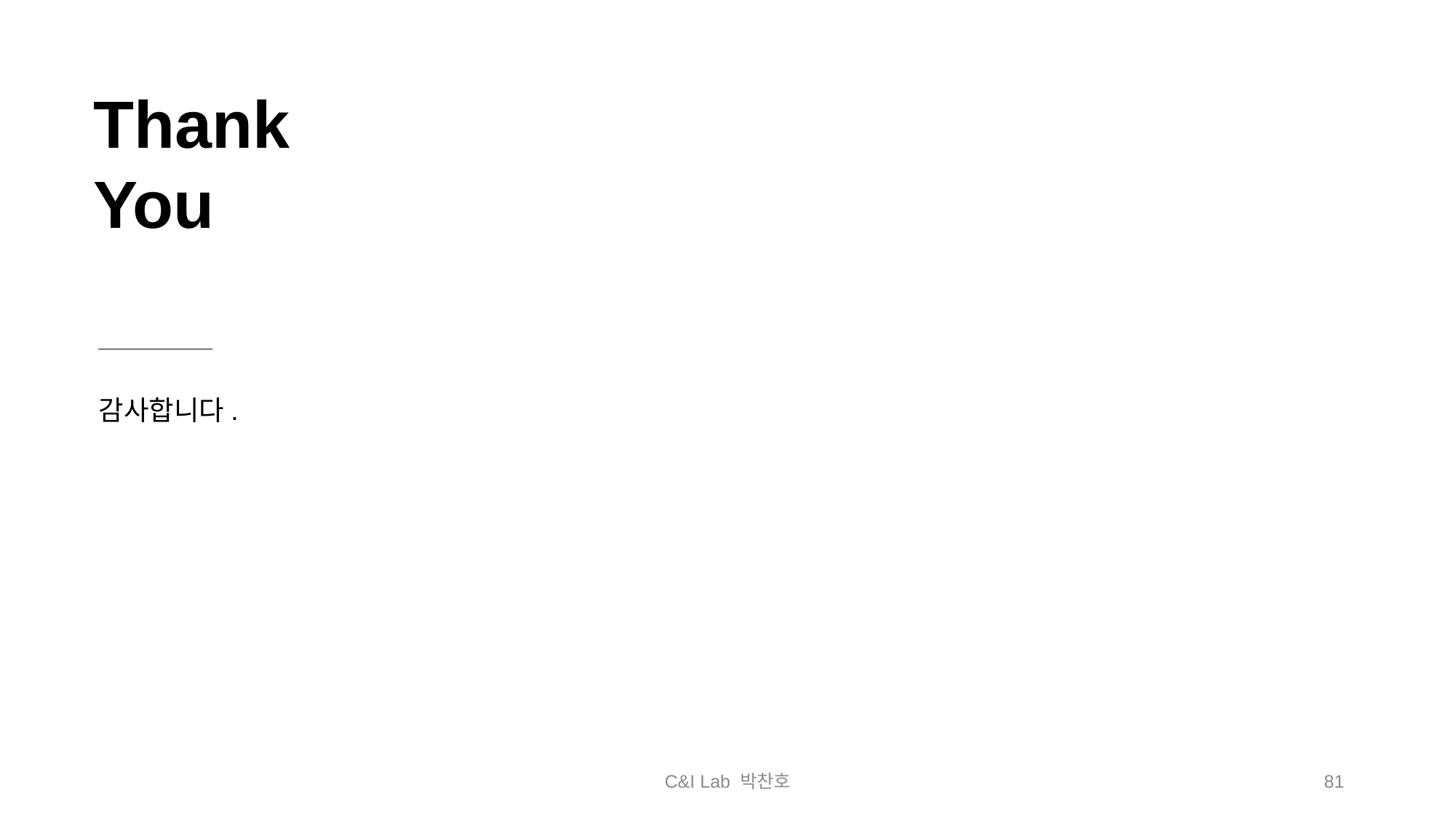

Thank
You
감사합니다.
C&I Lab 박찬호
81